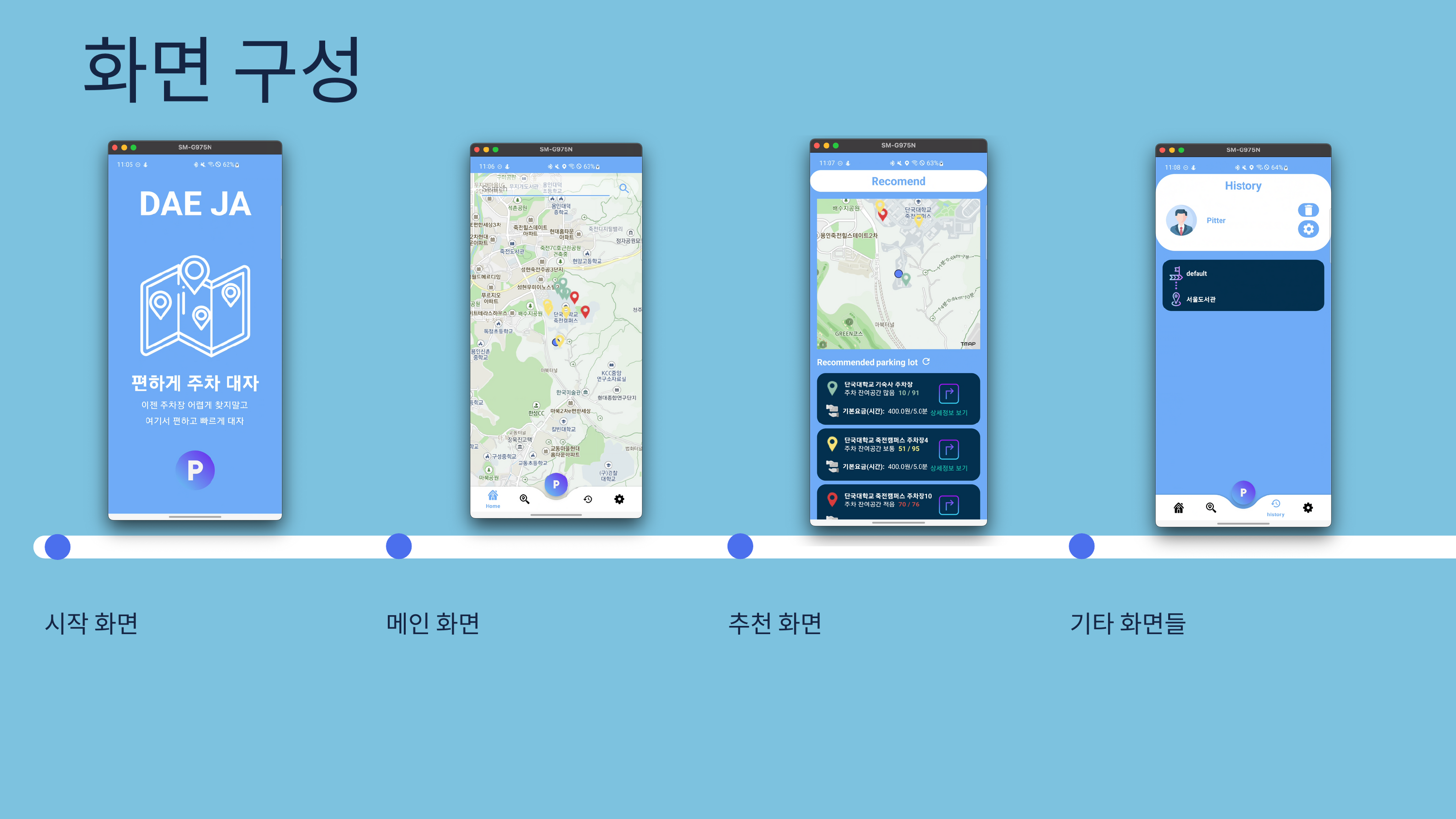

화면 구성

시작 화면
메인 화면
추천 화면
기타 화면들